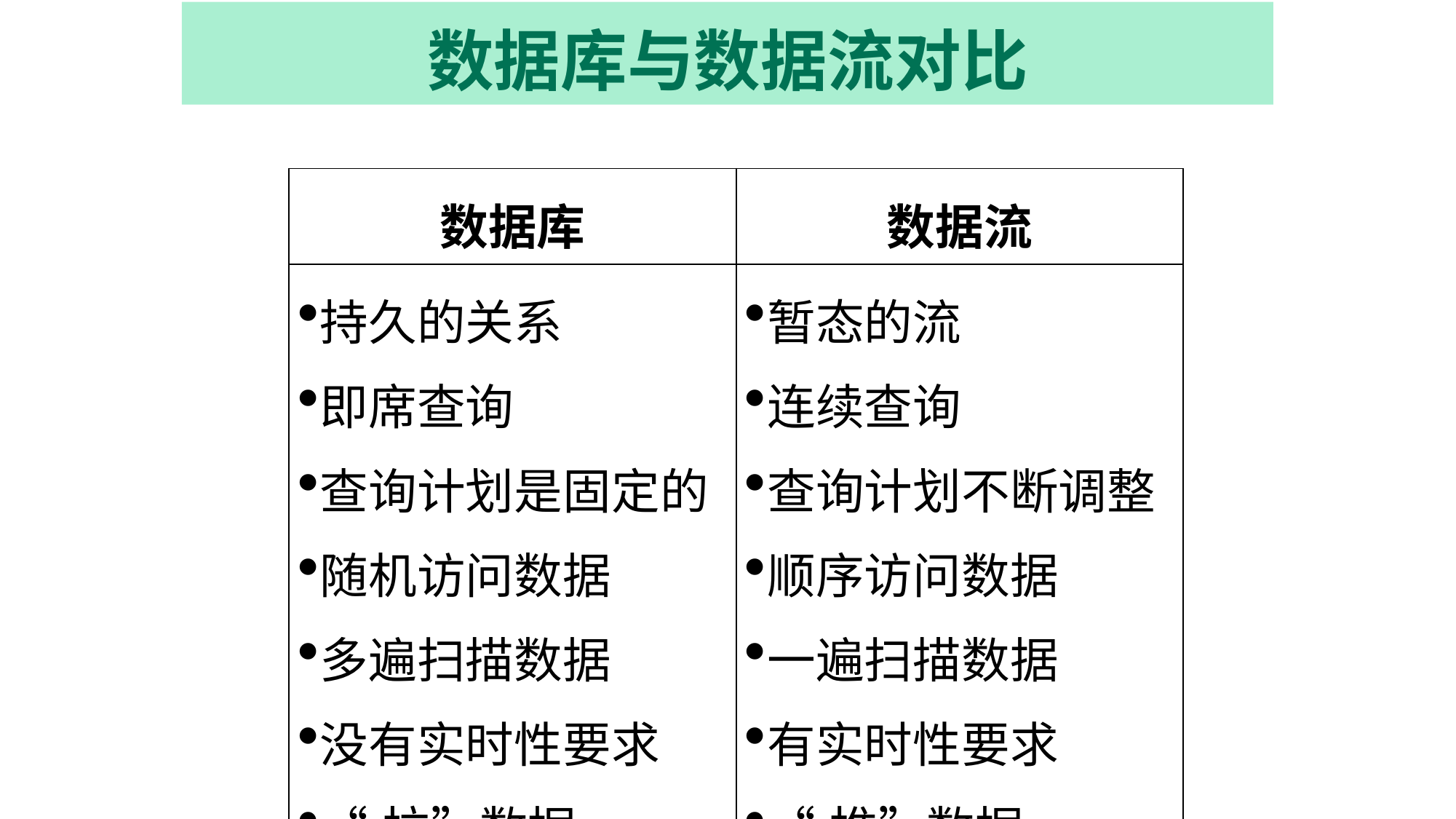

# 数据库与数据流对比
| 数据库 | 数据流 |
| --- | --- |
| 持久的关系 即席查询 查询计划是固定的 随机访问数据 多遍扫描数据 没有实时性要求 “拉”数据 | 暂态的流 连续查询 查询计划不断调整 顺序访问数据 一遍扫描数据 有实时性要求 “推”数据 |